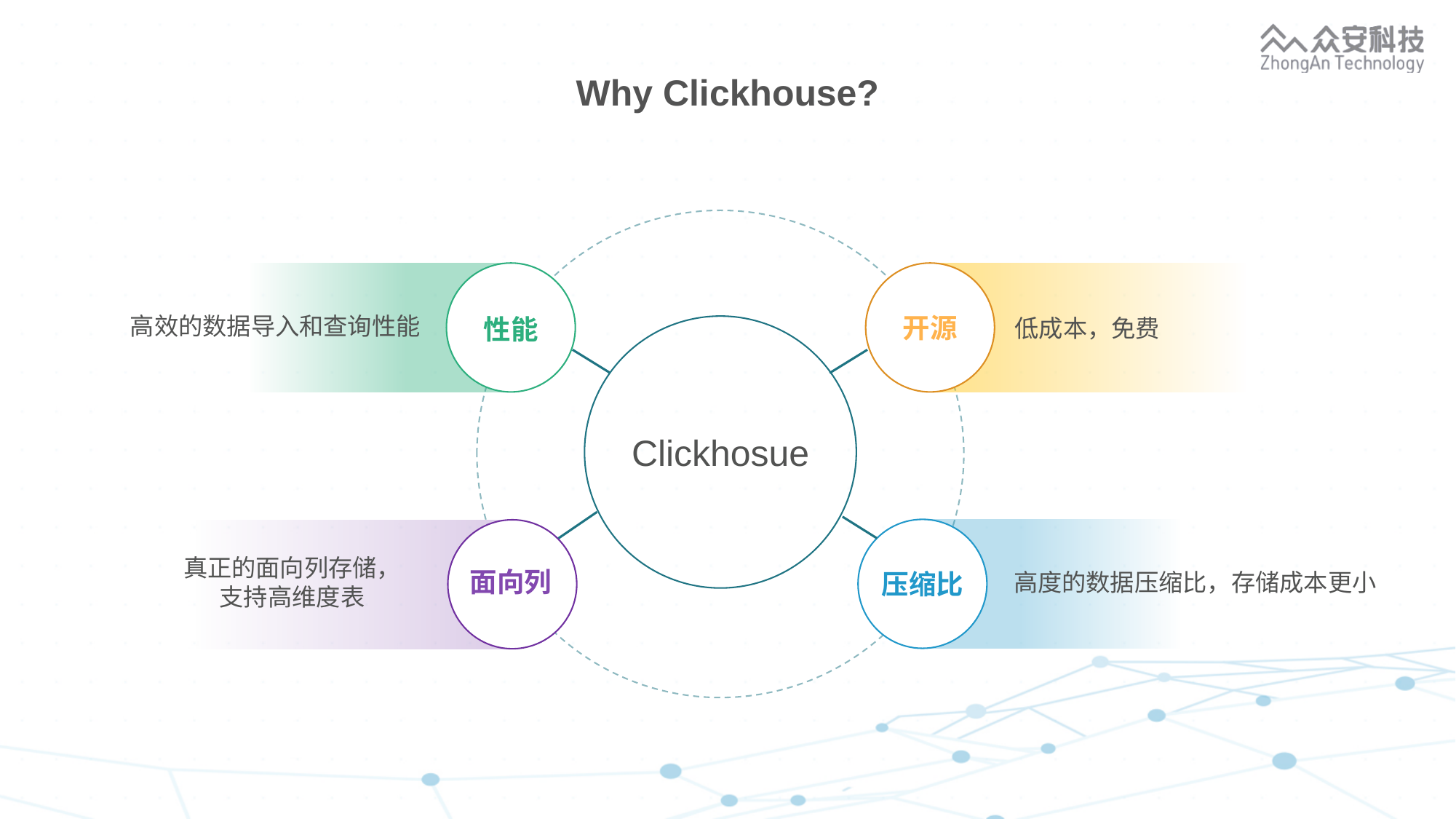

# Why Clickhouse?

性能
高效的数据导入和查询性能

开源

低成本，免费

Clickhosue

压缩比

高度的数据压缩比，存储成本更小

面向列
真正的面向列存储，
支持高维度表